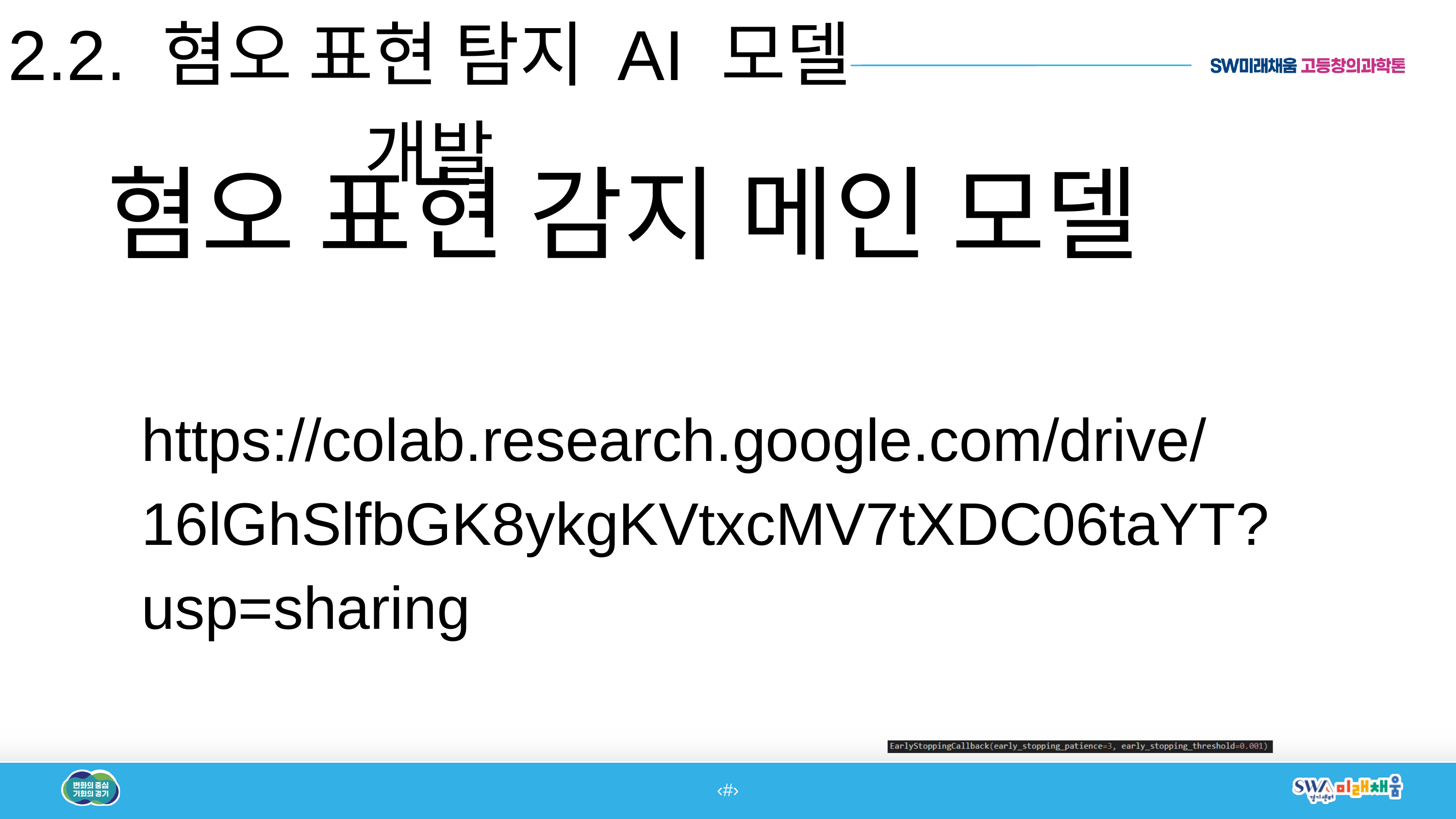

2.2. 혐오 표현 탐지 AI 모델 개발

혐오 표현 감지 메인 모델
https://colab.research.google.com/drive/16lGhSlfbGK8ykgKVtxcMV7tXDC06taYT?usp=sharing

‹#›